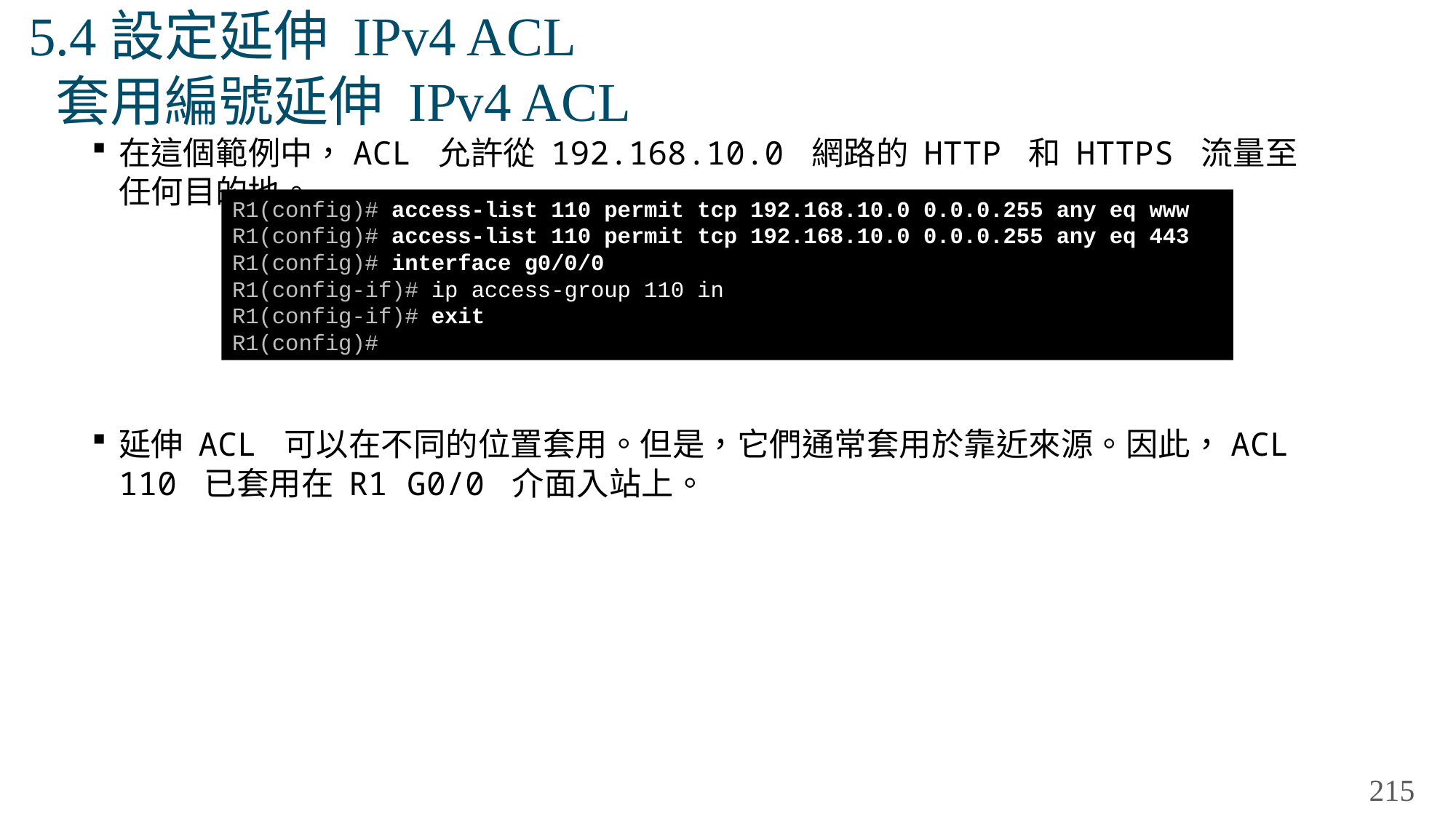

# 5.4設定延伸 IPv4 ACL 套用編號延伸 IPv4 ACL
在這個範例中，ACL 允許從 192.168.10.0 網路的 HTTP 和 HTTPS 流量至任何目的地。

延伸 ACL 可以在不同的位置套用。但是，它們通常套用於靠近來源。因此，ACL 110 已套用在 R1 G0/0 介面入站上。
R1(config)# access-list 110 permit tcp 192.168.10.0 0.0.0.255 any eq www
R1(config)# access-list 110 permit tcp 192.168.10.0 0.0.0.255 any eq 443
R1(config)# interface g0/0/0
R1(config-if)# ip access-group 110 in
R1(config-if)# exit
R1(config)#
215